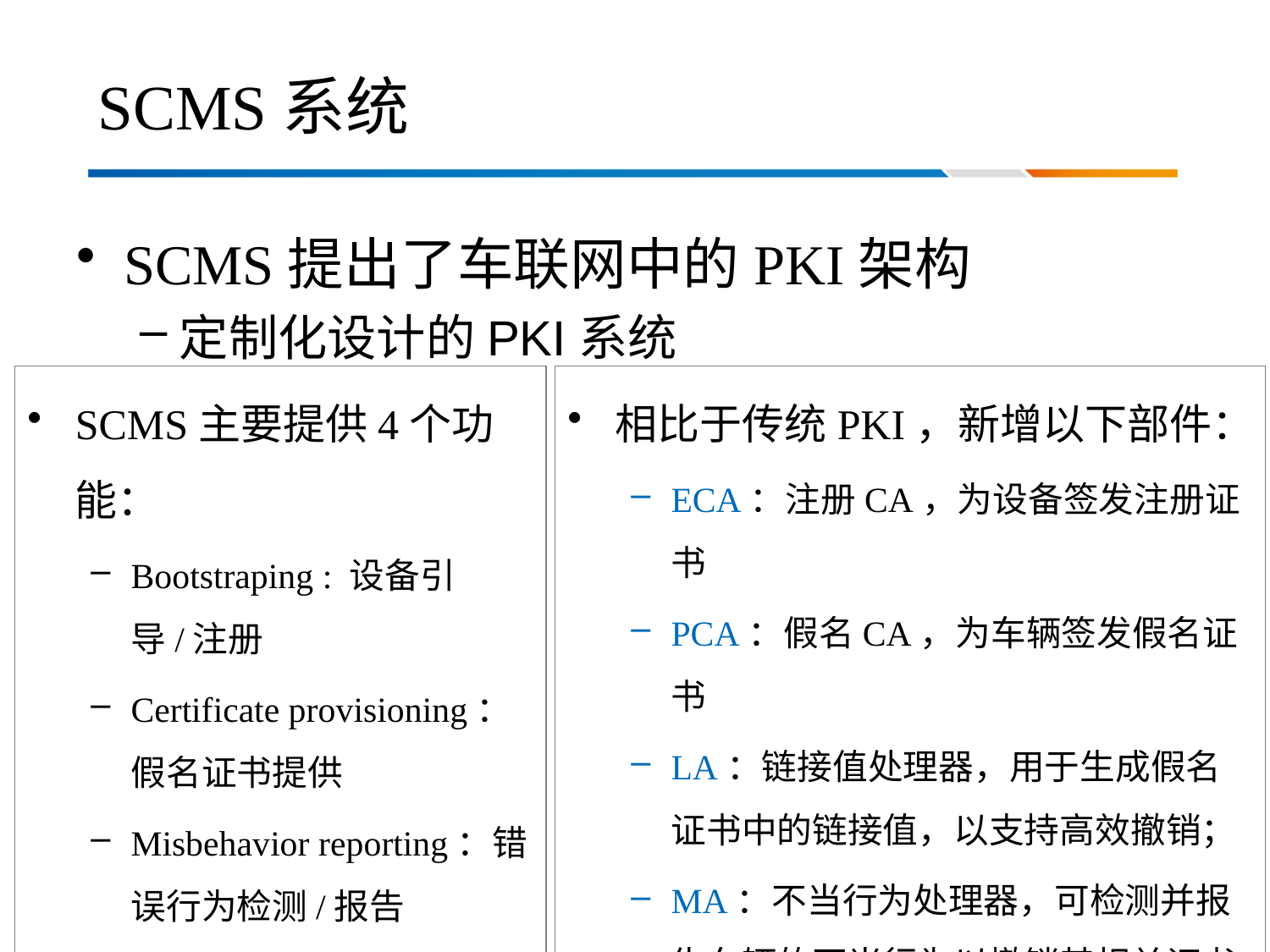

# SCMS系统
SCMS提出了车联网中的PKI架构
定制化设计的PKI系统
SCMS主要提供4个功能：
Bootstraping : 设备引导/注册
Certificate provisioning：假名证书提供
Misbehavior reporting：错误行为检测/报告
Revocation: 证书撤销

相比于传统PKI，新增以下部件：
ECA：注册CA，为设备签发注册证书
PCA：假名CA，为车辆签发假名证书
LA：链接值处理器，用于生成假名证书中的链接值，以支持高效撤销；
MA：不当行为处理器，可检测并报告车辆的不当行为以撤销其相关证书，发布CRL等